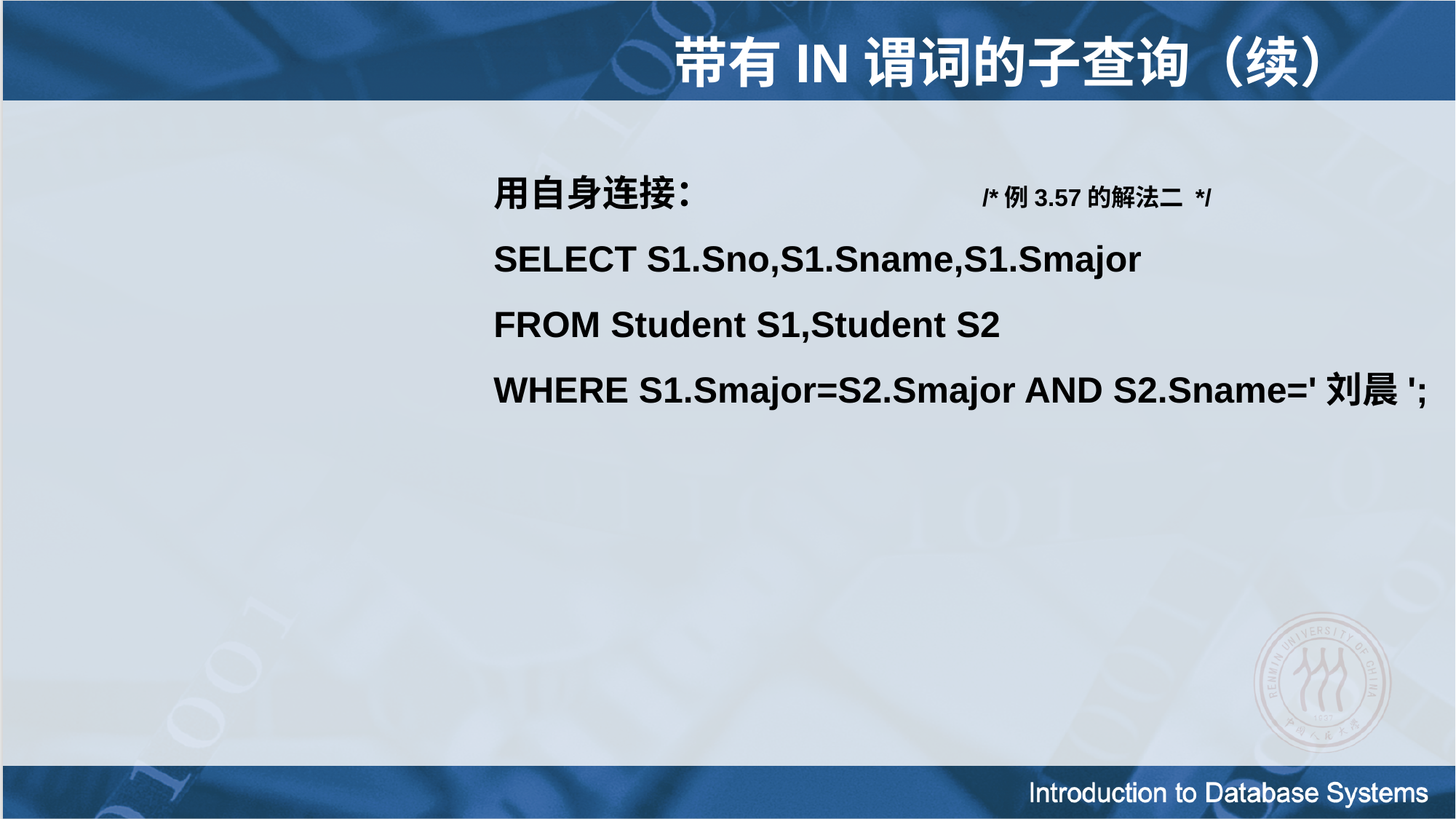

带有IN谓词的子查询（续）
用自身连接：                                /*例3.57的解法二 */
SELECT S1.Sno,S1.Sname,S1.Smajor
FROM Student S1,Student S2
WHERE S1.Smajor=S2.Smajor AND S2.Sname='刘晨';